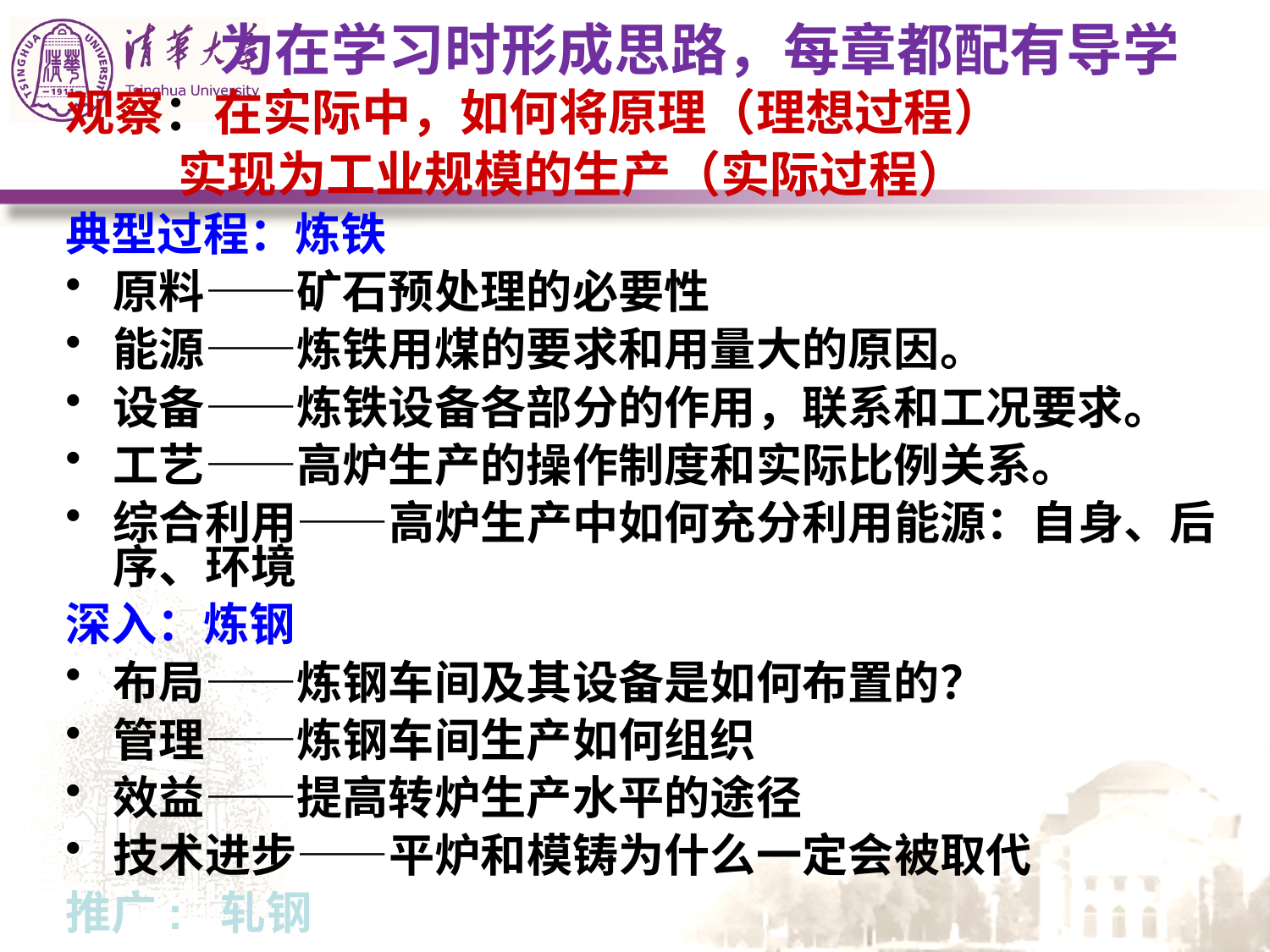

# 为在学习时形成思路，每章都配有导学
观察：在实际中，如何将原理（理想过程）
         实现为工业规模的生产（实际过程）
典型过程：炼铁
原料——矿石预处理的必要性
能源——炼铁用煤的要求和用量大的原因。
设备——炼铁设备各部分的作用，联系和工况要求。
工艺——高炉生产的操作制度和实际比例关系。
综合利用——高炉生产中如何充分利用能源：自身、后序、环境
深入：炼钢
布局——炼钢车间及其设备是如何布置的？
管理——炼钢车间生产如何组织
效益——提高转炉生产水平的途径
技术进步——平炉和模铸为什么一定会被取代
推广:  轧钢